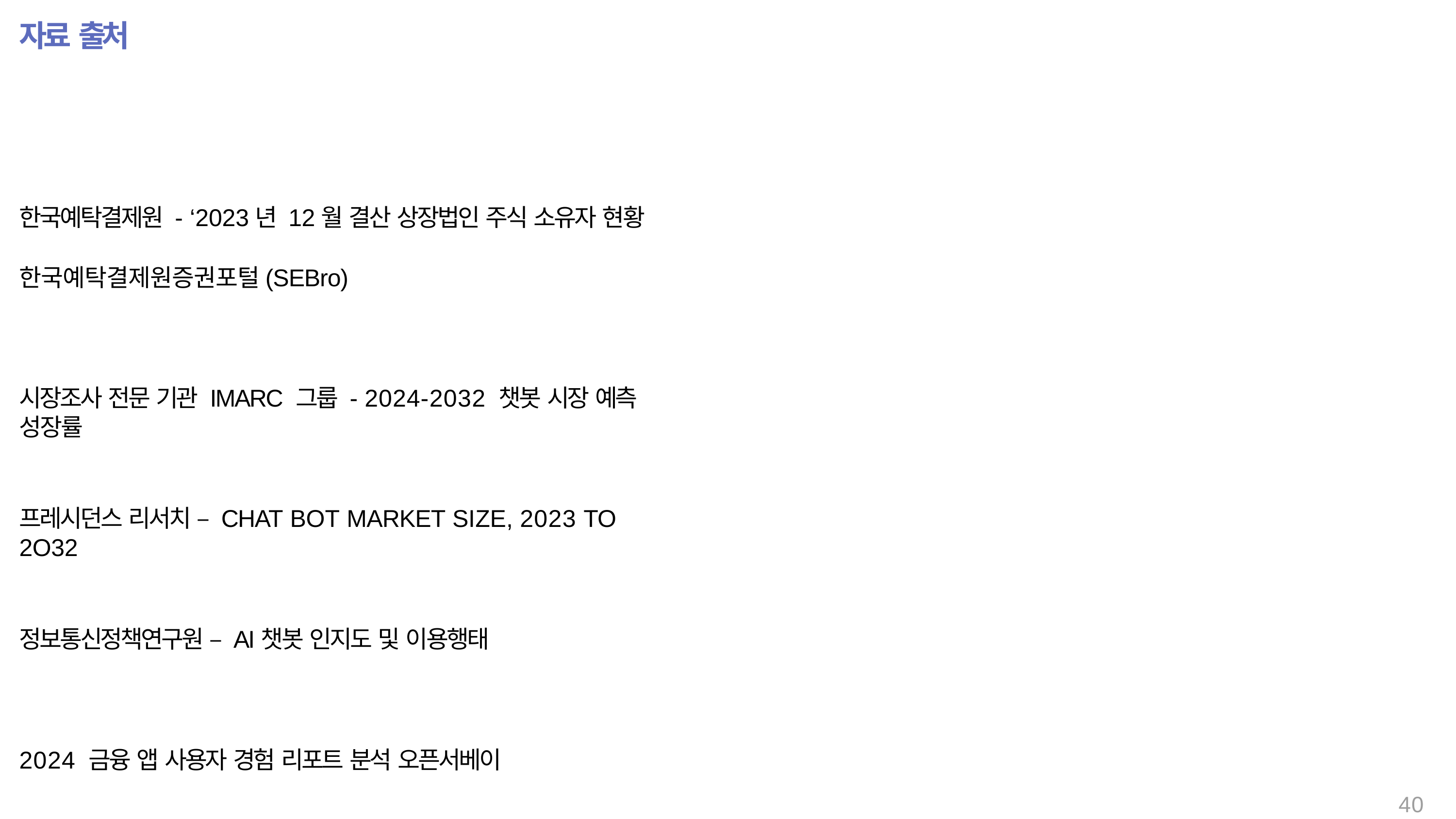

# 자료 출처
한국예탁결제원 - ‘2023년 12월 결산 상장법인 주식 소유자 현황
한국예탁결제원증권포털(SEBro)
시장조사 전문 기관 IMARC 그룹 - 2024-2032 챗봇 시장 예측 성장률
프레시던스 리서치 – CHAT BOT MARKET SIZE, 2023 TO 2O32
정보통신정책연구원 – AI챗봇 인지도 및 이용행태
2024 금융 앱 사용자 경험 리포트 분석 오픈서베이
40